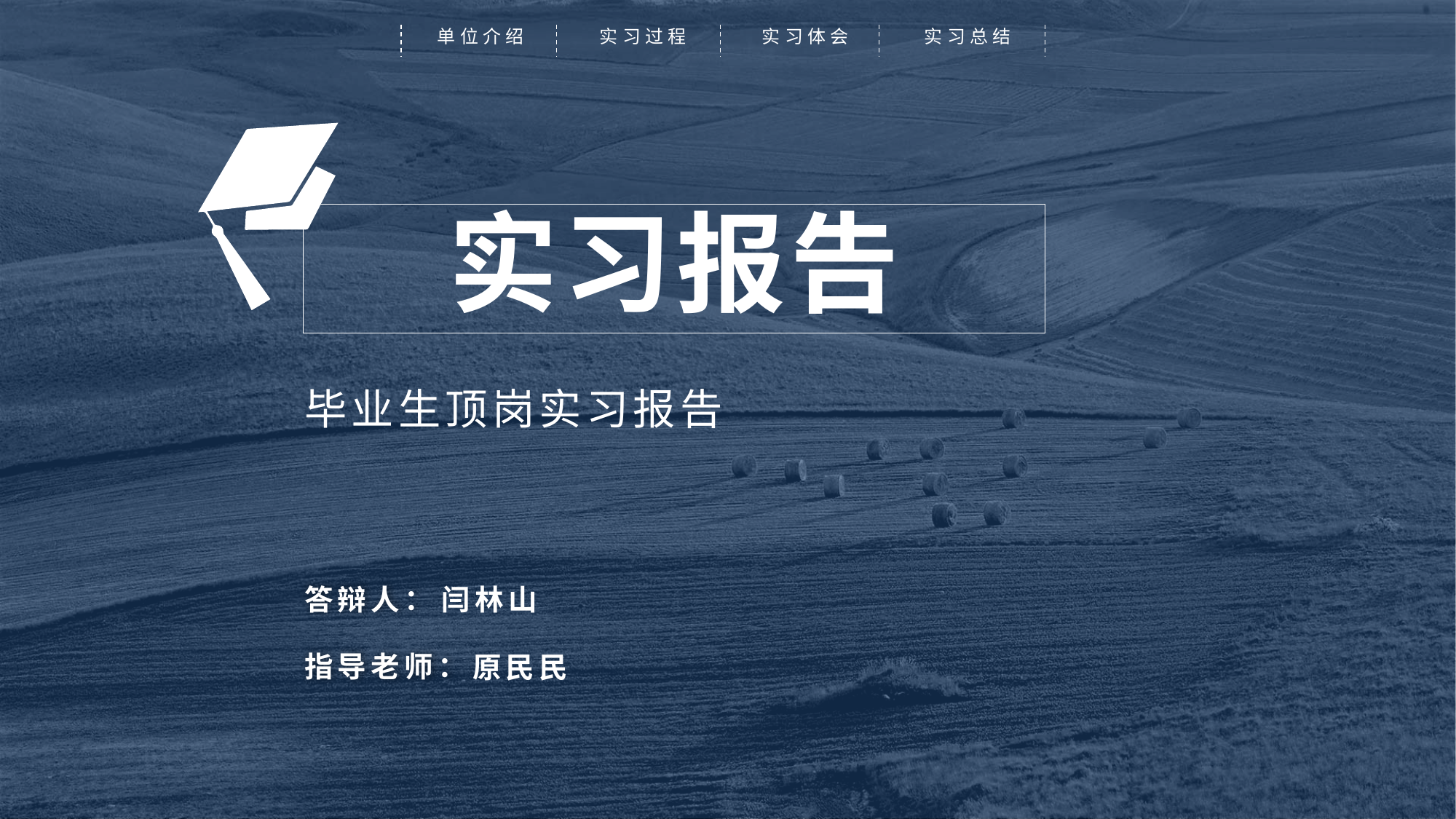

单位介绍
实习过程
实习体会
实习总结

实习报告
毕业生顶岗实习报告
答辩人：
闫林山
指导老师：
原民民